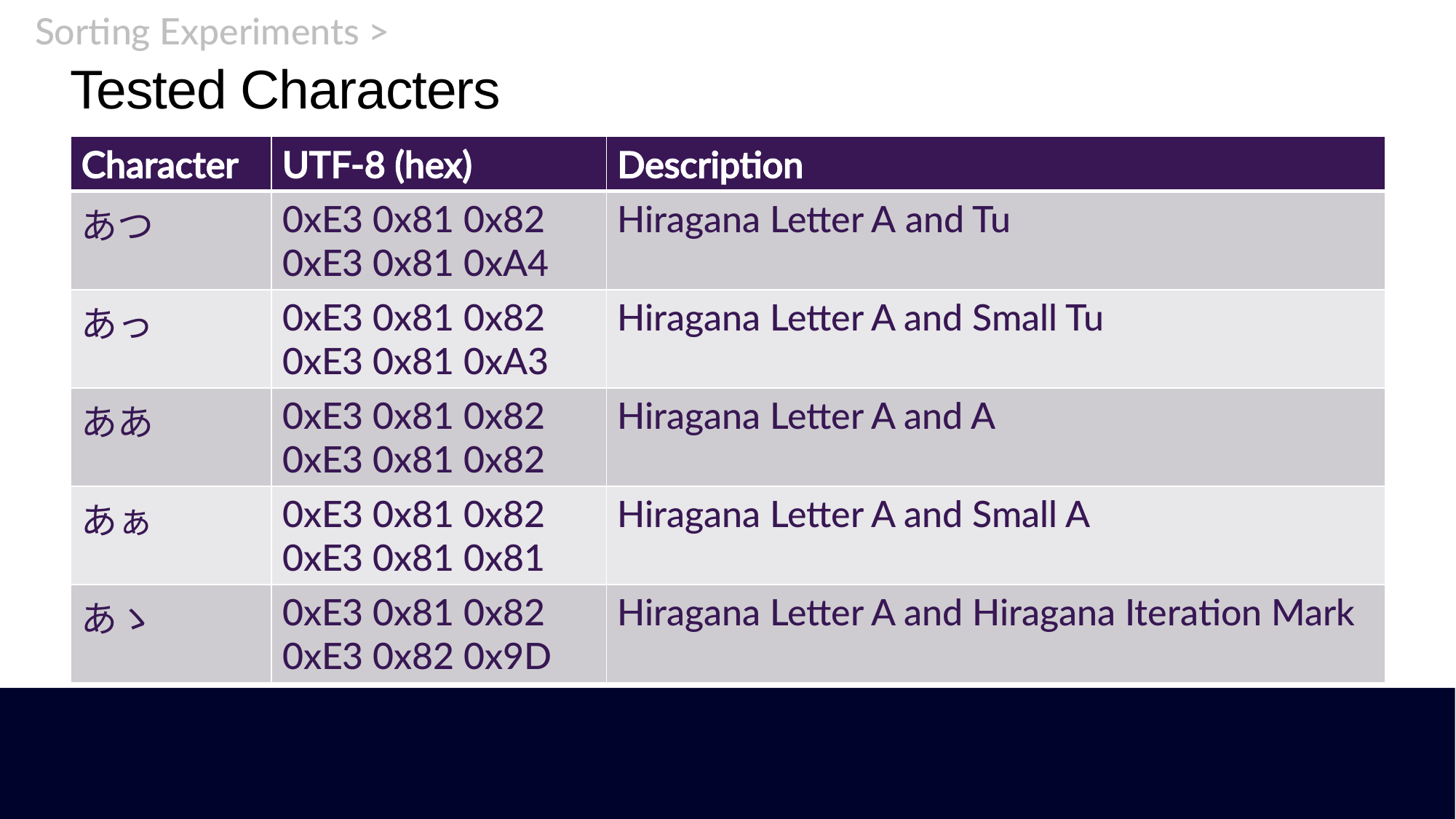

Sorting Experiments >
# Tested Characters
| Character | UTF-8 (hex) | Description |
| --- | --- | --- |
| あつ | 0xE3 0x81 0x82 0xE3 0x81 0xA4 | Hiragana Letter A and Tu |
| あっ | 0xE3 0x81 0x82 0xE3 0x81 0xA3 | Hiragana Letter A and Small Tu |
| ああ | 0xE3 0x81 0x82 0xE3 0x81 0x82 | Hiragana Letter A and A |
| あぁ | 0xE3 0x81 0x82 0xE3 0x81 0x81 | Hiragana Letter A and Small A |
| あゝ | 0xE3 0x81 0x82 0xE3 0x82 0x9D | Hiragana Letter A and Hiragana Iteration Mark |